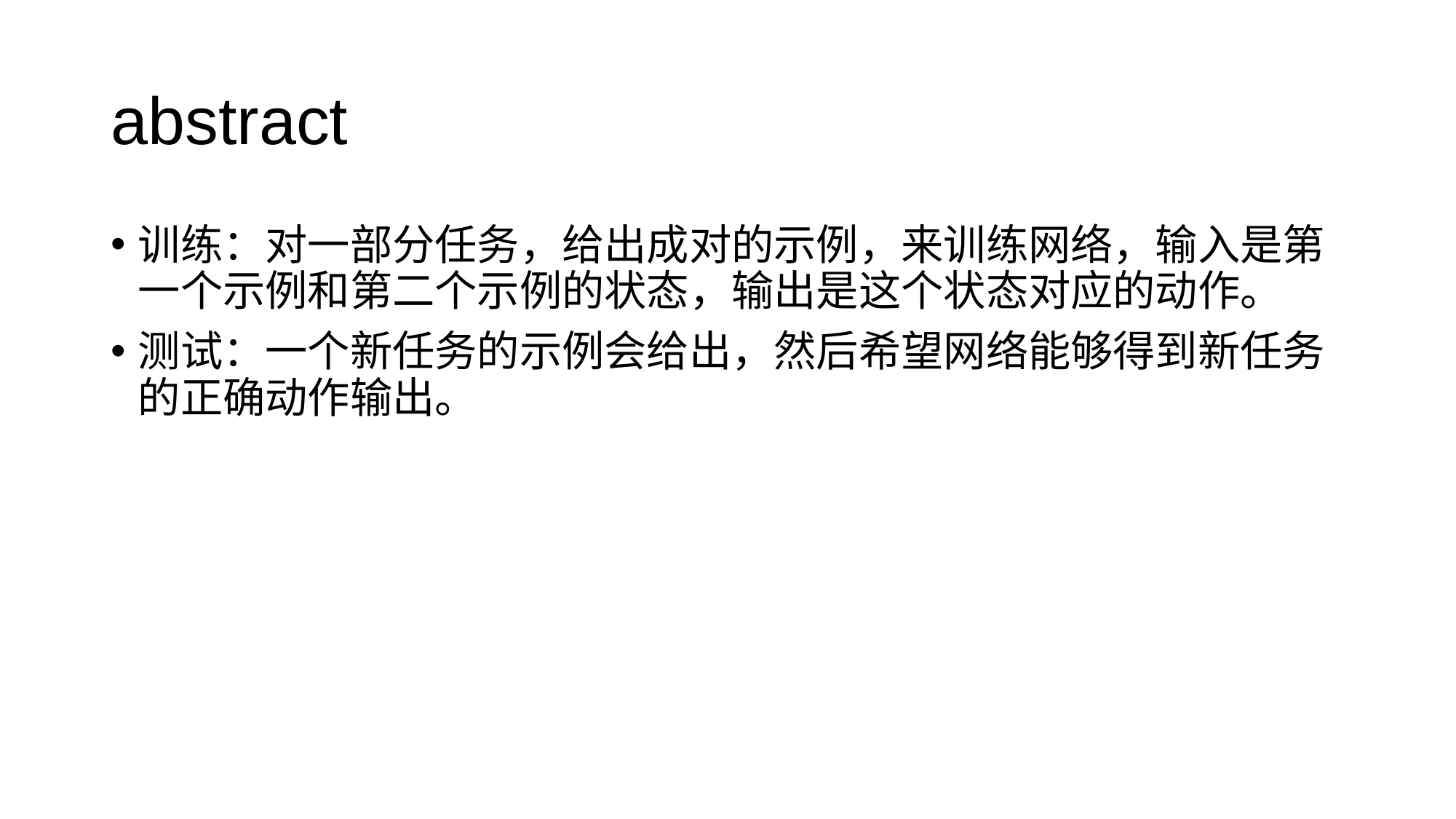

# abstract
训练：对一部分任务，给出成对的示例，来训练网络，输入是第一个示例和第二个示例的状态，输出是这个状态对应的动作。
测试：一个新任务的示例会给出，然后希望网络能够得到新任务的正确动作输出。